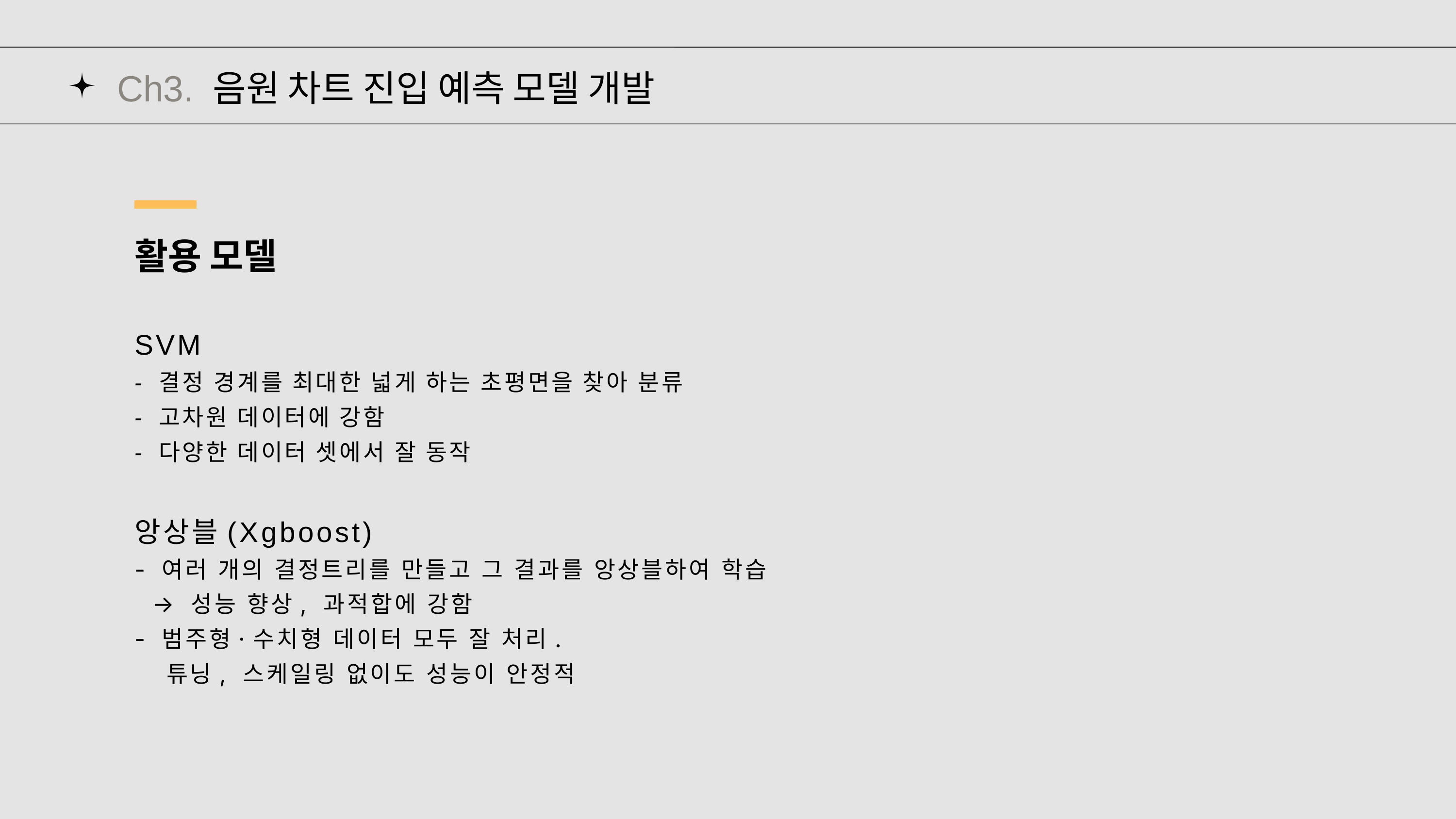

Ch3. 음원 차트 진입 예측 모델 개발

활용 모델
SVM
- 결정 경계를 최대한 넓게 하는 초평면을 찾아 분류
- 고차원 데이터에 강함
- 다양한 데이터 셋에서 잘 동작
앙상블(Xgboost)
- 여러 개의 결정트리를 만들고 그 결과를 앙상블하여 학습
  → 성능 향상, 과적합에 강함
- 범주형·수치형 데이터 모두 잘 처리.
   튜닝, 스케일링 없이도 성능이 안정적